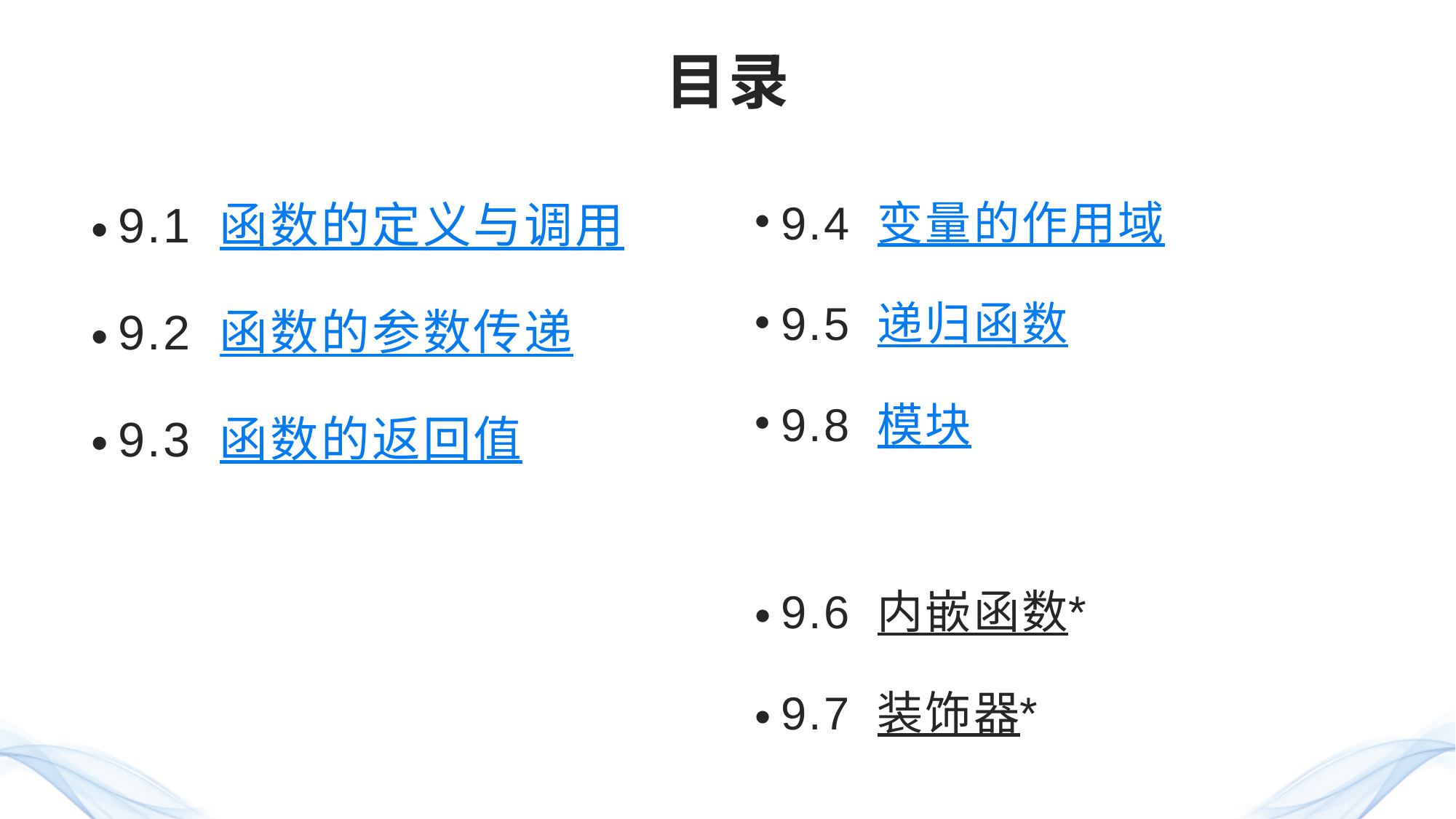

# 目录
9.1 函数的定义与调用
9.2 函数的参数传递
9.3 函数的返回值

9.4 变量的作用域
9.5 递归函数
9.8 模块

9.6 内嵌函数*
9.7 装饰器*